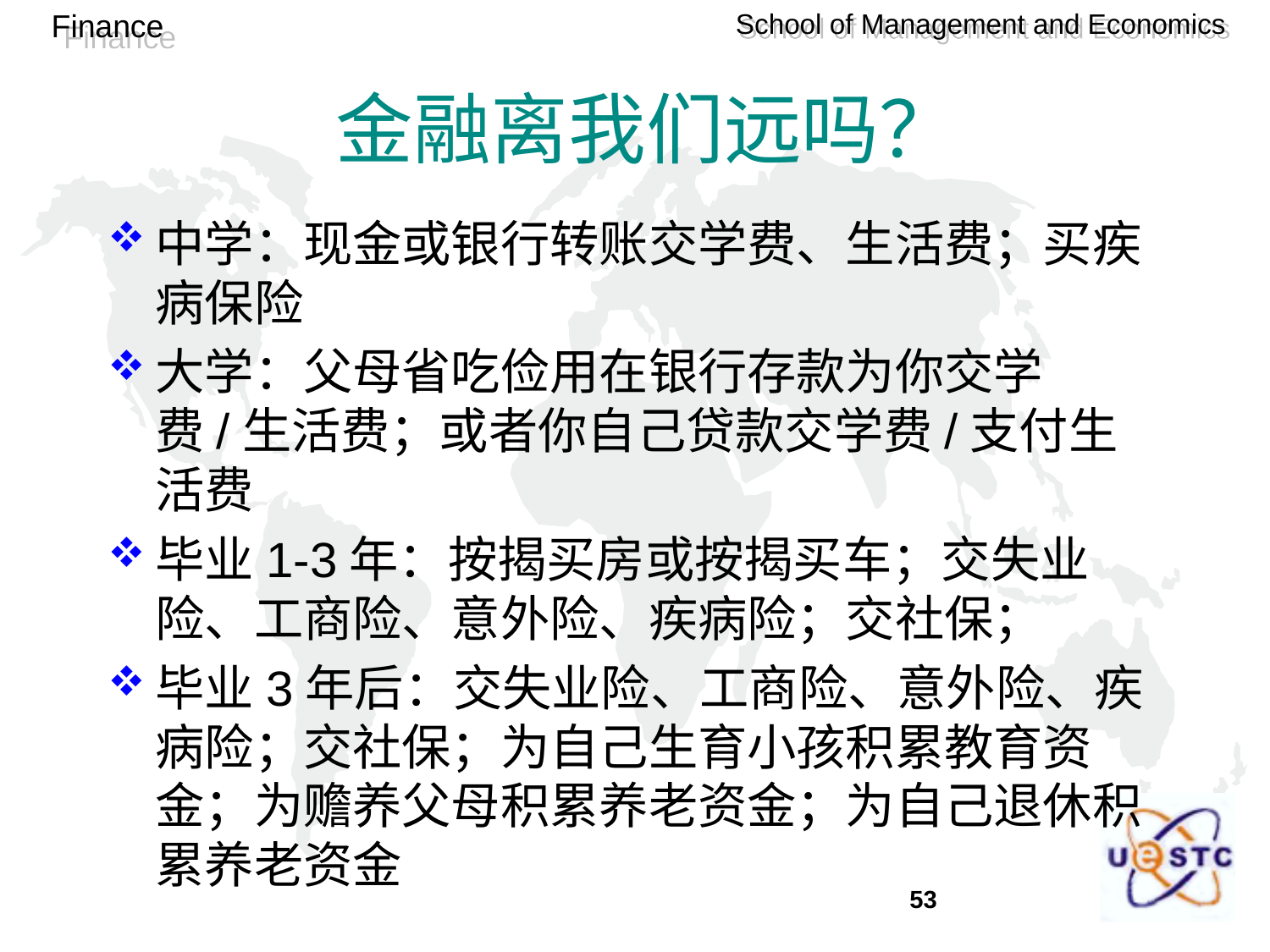

# 金融离我们远吗？
中学：现金或银行转账交学费、生活费；买疾病保险
大学：父母省吃俭用在银行存款为你交学费/生活费；或者你自己贷款交学费/支付生活费
毕业1-3年：按揭买房或按揭买车；交失业险、工商险、意外险、疾病险；交社保；
毕业3年后：交失业险、工商险、意外险、疾病险；交社保；为自己生育小孩积累教育资金；为赡养父母积累养老资金；为自己退休积累养老资金